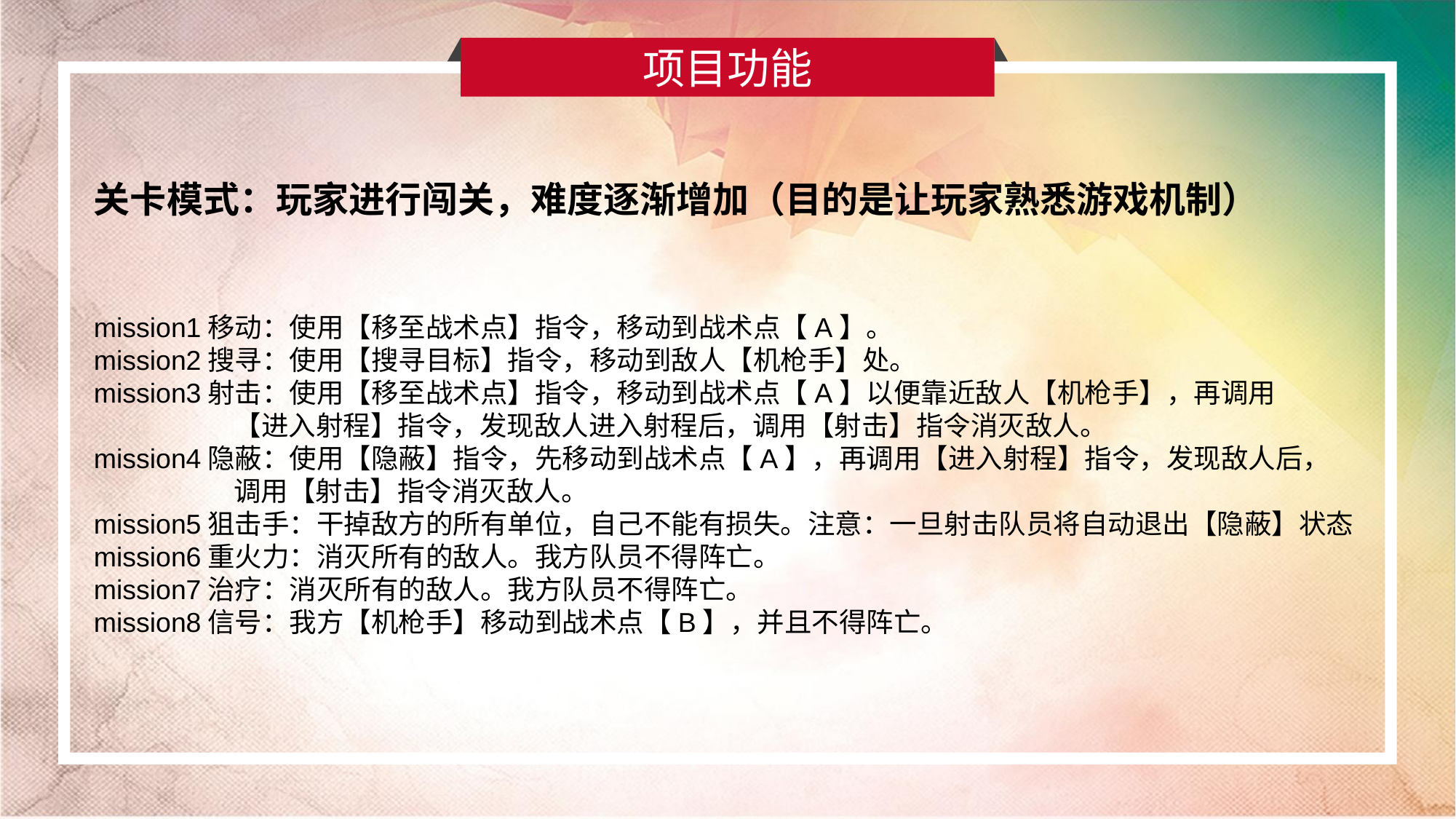

项目功能
关卡模式：玩家进行闯关，难度逐渐增加（目的是让玩家熟悉游戏机制）
mission1移动：使用【移至战术点】指令，移动到战术点【A】。
mission2搜寻：使用【搜寻目标】指令，移动到敌人【机枪手】处。
mission3射击：使用【移至战术点】指令，移动到战术点【A】以便靠近敌人【机枪手】，再调用
	    【进入射程】指令，发现敌人进入射程后，调用【射击】指令消灭敌人。
mission4隐蔽：使用【隐蔽】指令，先移动到战术点【A】，再调用【进入射程】指令，发现敌人后，	     调用【射击】指令消灭敌人。
mission5狙击手：干掉敌方的所有单位，自己不能有损失。注意：一旦射击队员将自动退出【隐蔽】状态
mission6重火力：消灭所有的敌人。我方队员不得阵亡。
mission7治疗：消灭所有的敌人。我方队员不得阵亡。
mission8信号：我方【机枪手】移动到战术点【B】，并且不得阵亡。